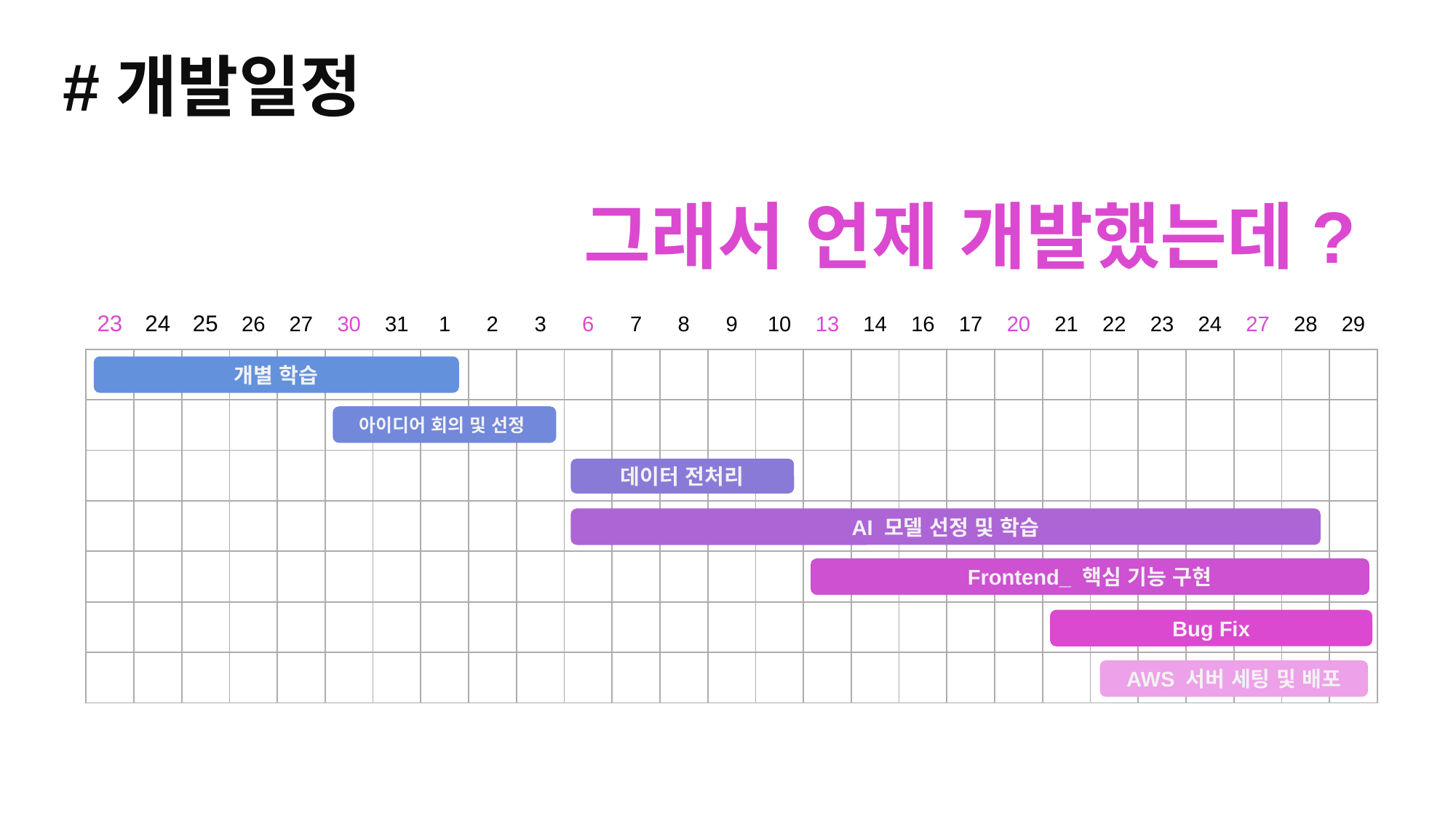

#개발일정
그래서 언제 개발했는데?
| 23 | 24 | 25 | 26 | 27 | 30 | 31 | 1 | 2 | 3 | 6 | 7 | 8 | 9 | 10 | 13 | 14 | 16 | 17 | 20 | 21 | 22 | 23 | 24 | 27 | 28 | 29 |
| --- | --- | --- | --- | --- | --- | --- | --- | --- | --- | --- | --- | --- | --- | --- | --- | --- | --- | --- | --- | --- | --- | --- | --- | --- | --- | --- |
|  |  |  |  |  |  |  |  |  |  |  |  |  |  |  |  |  |  |  |  |  |  |  |  |  |  |  |
|  |  |  |  |  |  |  |  |  |  |  |  |  |  |  |  |  |  |  |  |  |  |  |  |  |  |  |
|  |  |  |  |  |  |  |  |  |  |  |  |  |  |  |  |  |  |  |  |  |  |  |  |  |  |  |
|  |  |  |  |  |  |  |  |  |  |  |  |  |  |  |  |  |  |  |  |  |  |  |  |  |  |  |
|  |  |  |  |  |  |  |  |  |  |  |  |  |  |  |  |  |  |  |  |  |  |  |  |  |  |  |
|  |  |  |  |  |  |  |  |  |  |  |  |  |  |  |  |  |  |  |  |  |  |  |  |  |  |  |
|  |  |  |  |  |  |  |  |  |  |  |  |  |  |  |  |  |  |  |  |  |  |  |  |  |  |  |
개별 학습
아이디어 회의 및 선정
데이터 전처리
AI 모델 선정 및 학습
Frontend_ 핵심 기능 구현
Bug Fix
AWS 서버 세팅 및 배포